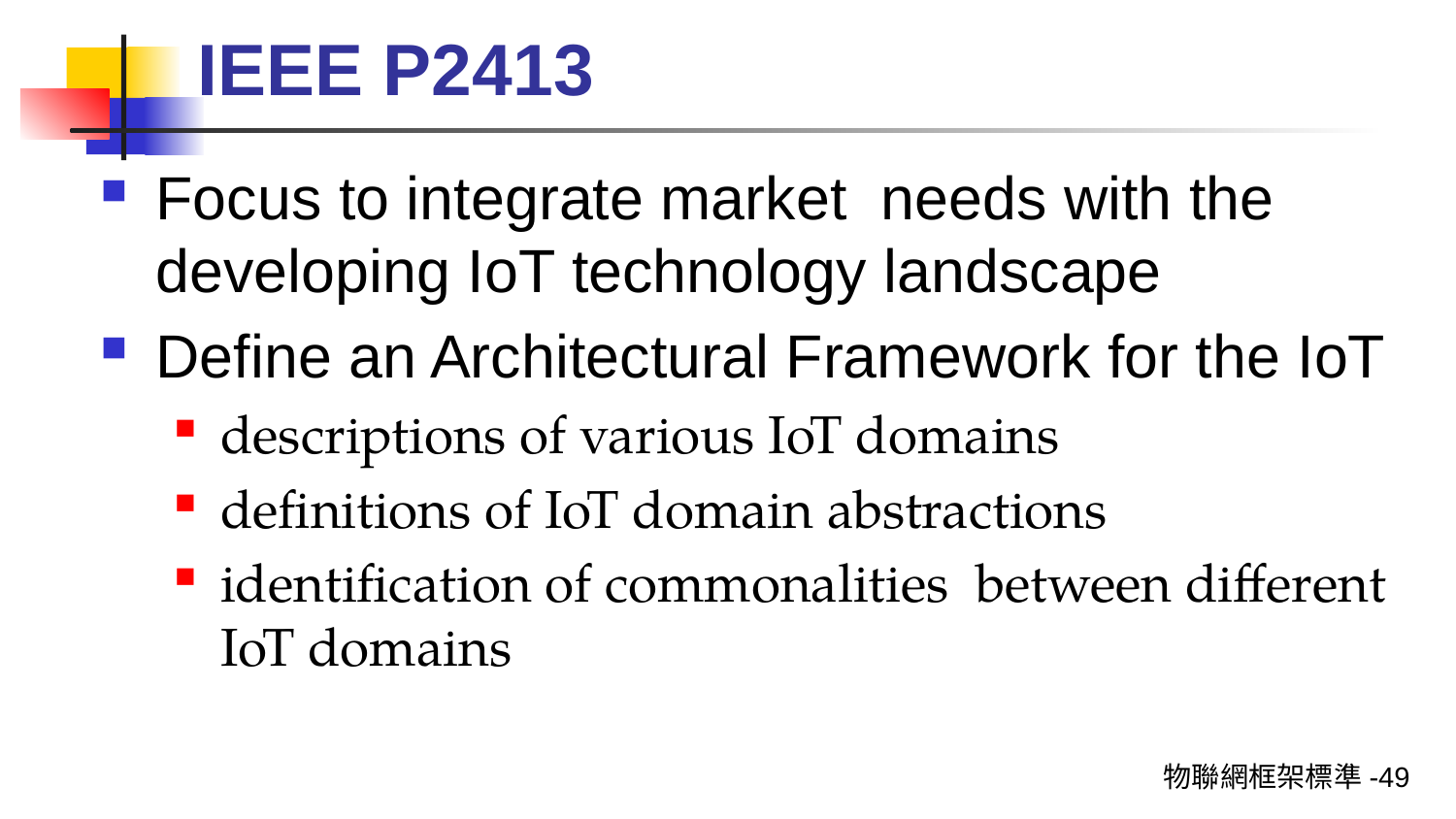

# IEEE P2413
Focus to integrate market  needs with the developing IoT technology landscape
Define an Architectural Framework for the IoT
descriptions of various IoT domains
definitions of IoT domain abstractions
identification of commonalities  between different IoT domains

物聯網框架標準-49